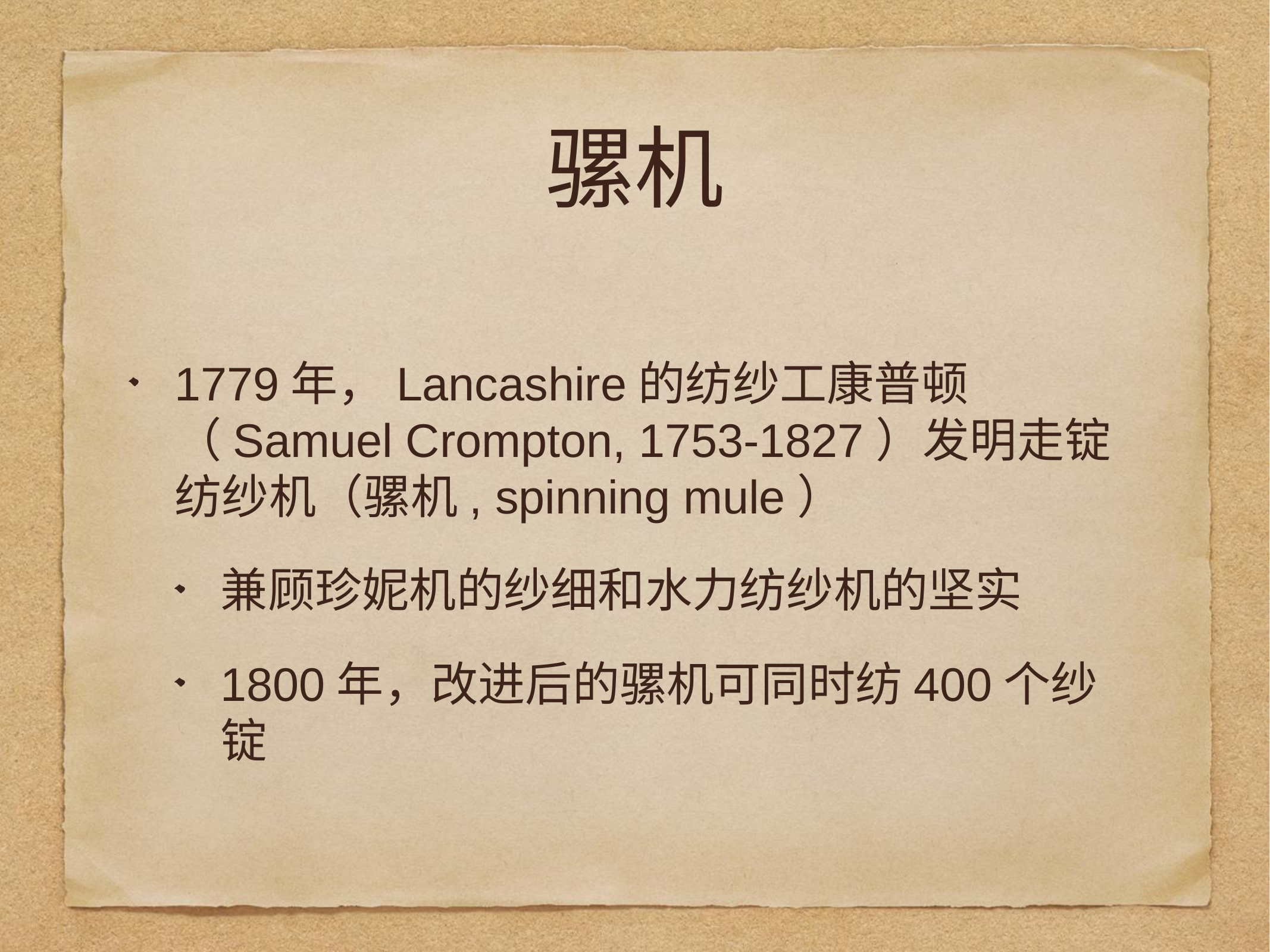

# 骡机
1779年，Lancashire的纺纱工康普顿（Samuel Crompton, 1753-1827）发明走锭纺纱机（骡机, spinning mule）
兼顾珍妮机的纱细和水力纺纱机的坚实
1800年，改进后的骡机可同时纺400个纱锭